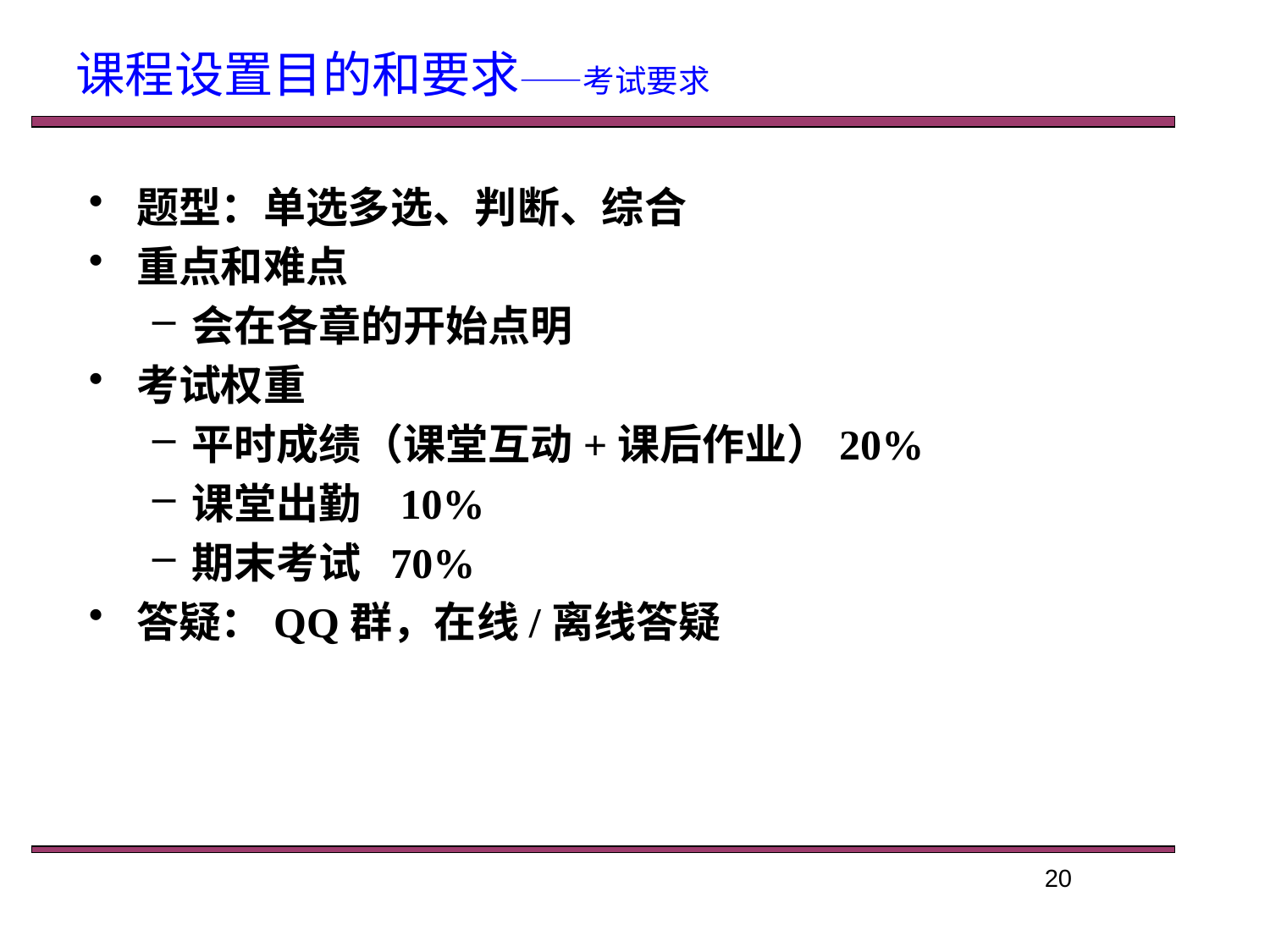

课程设置目的和要求——考试要求
题型：单选多选、判断、综合
重点和难点
会在各章的开始点明
考试权重
平时成绩（课堂互动+课后作业）20%
课堂出勤   10%
期末考试  70%
答疑：QQ群，在线/离线答疑
20